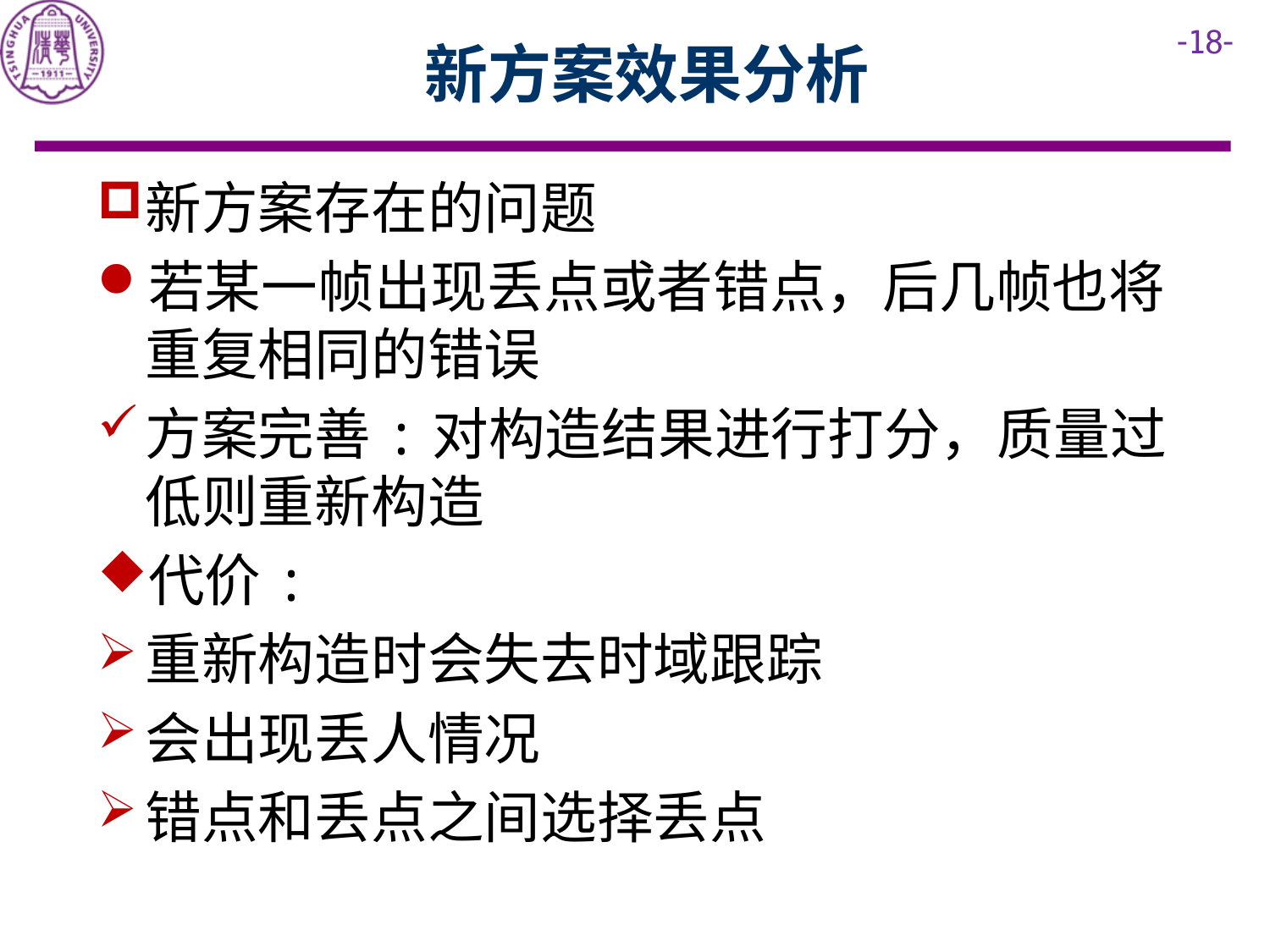

# 新方案效果分析
新方案存在的问题
若某一帧出现丢点或者错点，后几帧也将重复相同的错误
方案完善:对构造结果进行打分，质量过低则重新构造
代价:
重新构造时会失去时域跟踪
会出现丢人情况
错点和丢点之间选择丢点